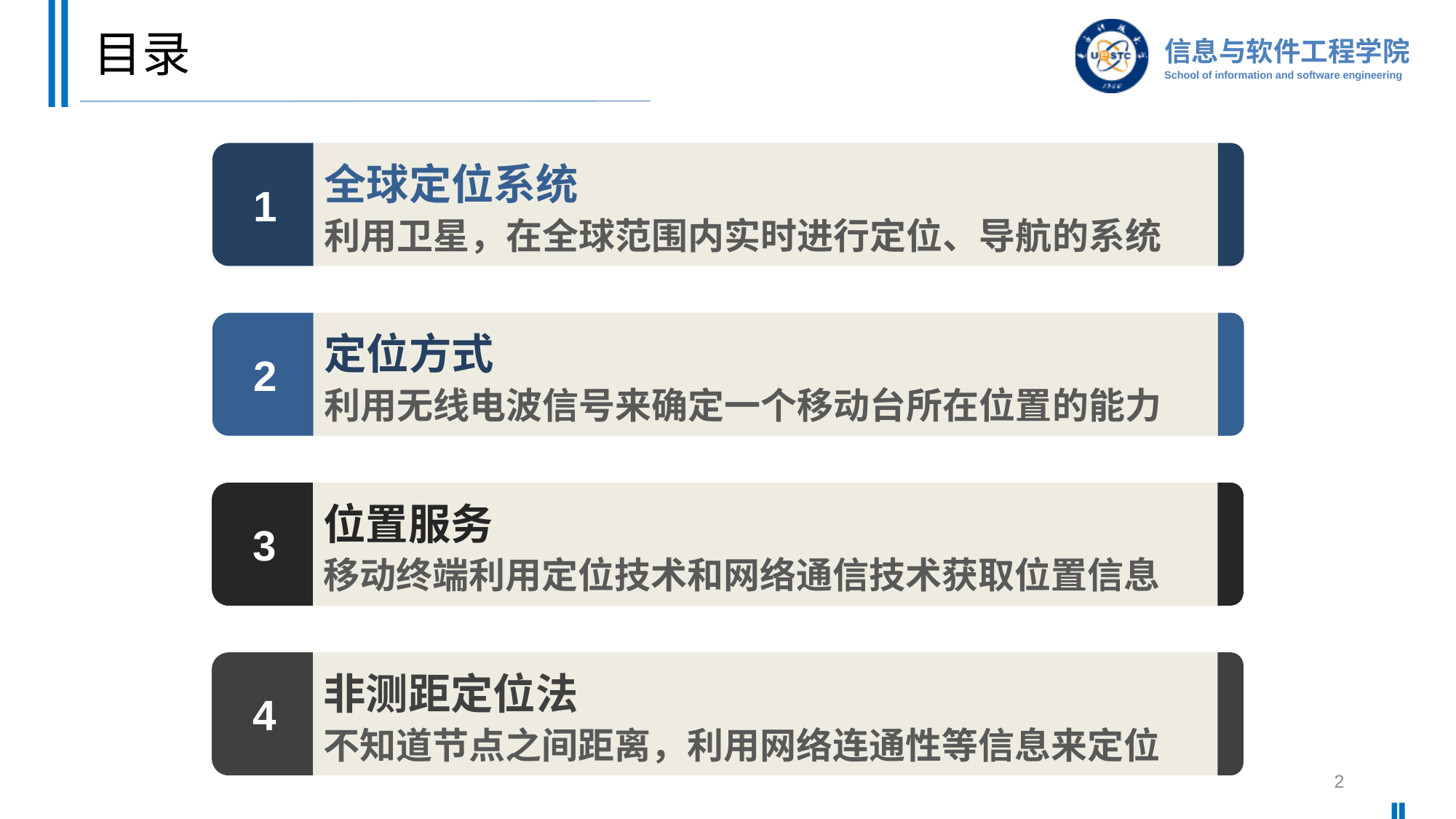

# 目录
全球定位系统
利用卫星，在全球范围内实时进行定位、导航的系统
1

定位方式
利用无线电波信号来确定一个移动台所在位置的能力
2

位置服务
移动终端利用定位技术和网络通信技术获取位置信息
3

非测距定位法
不知道节点之间距离，利用网络连通性等信息来定位
4

2